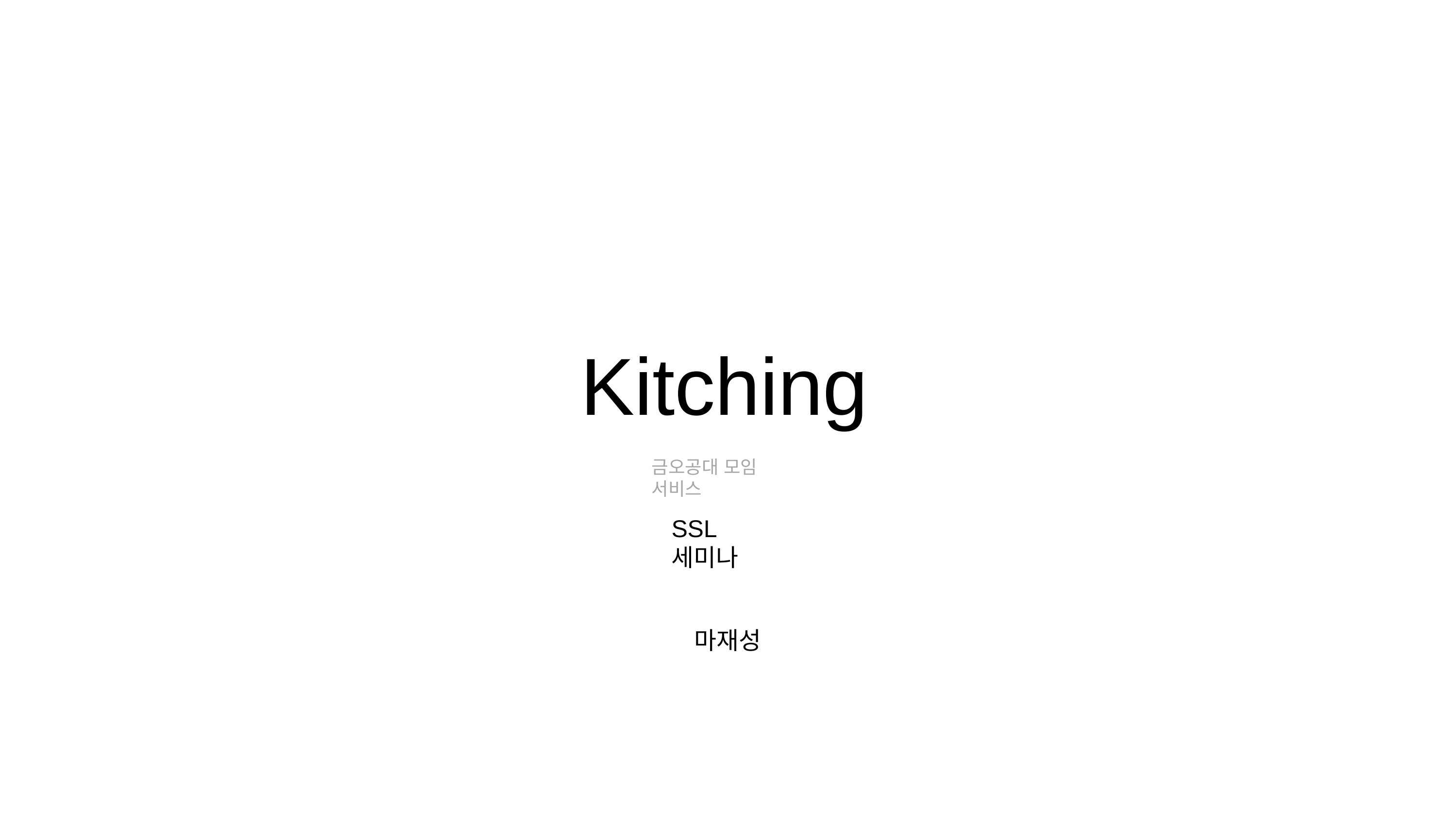

Kitching
금오공대 모임 서비스
SSL 세미나
마재성